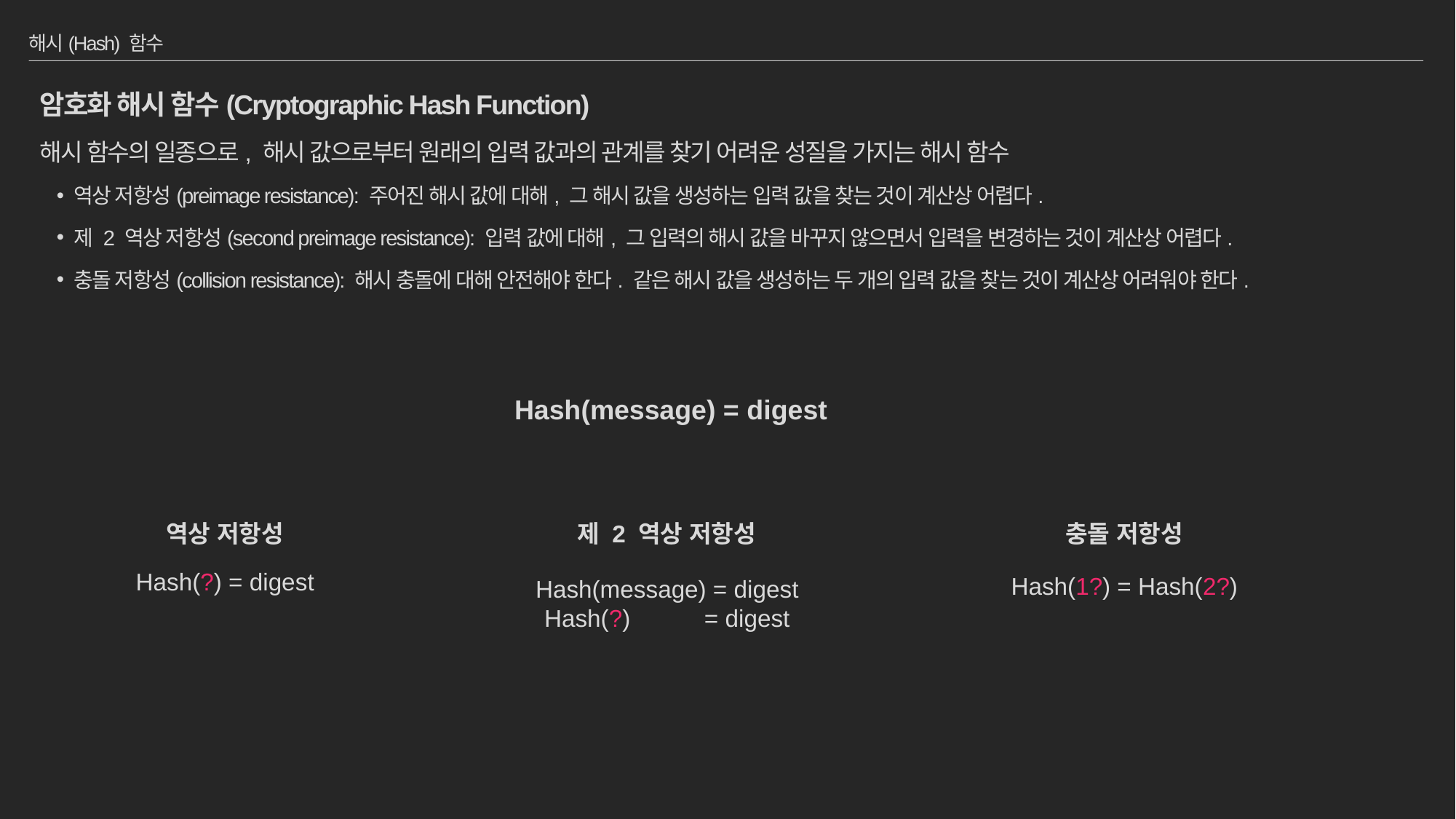

# 해시(Hash) 함수
암호화 해시 함수(Cryptographic Hash Function)
해시 함수의 일종으로, 해시 값으로부터 원래의 입력 값과의 관계를 찾기 어려운 성질을 가지는 해시 함수
역상 저항성(preimage resistance): 주어진 해시 값에 대해, 그 해시 값을 생성하는 입력 값을 찾는 것이 계산상 어렵다.
제 2 역상 저항성(second preimage resistance): 입력 값에 대해, 그 입력의 해시 값을 바꾸지 않으면서 입력을 변경하는 것이 계산상 어렵다.
충돌 저항성(collision resistance): 해시 충돌에 대해 안전해야 한다. 같은 해시 값을 생성하는 두 개의 입력 값을 찾는 것이 계산상 어려워야 한다.
Hash(message) = digest
역상 저항성
Hash(?) = digest
제 2 역상 저항성
Hash(message) = digest
Hash(?)           = digest
충돌 저항성
Hash(1?) = Hash(2?)